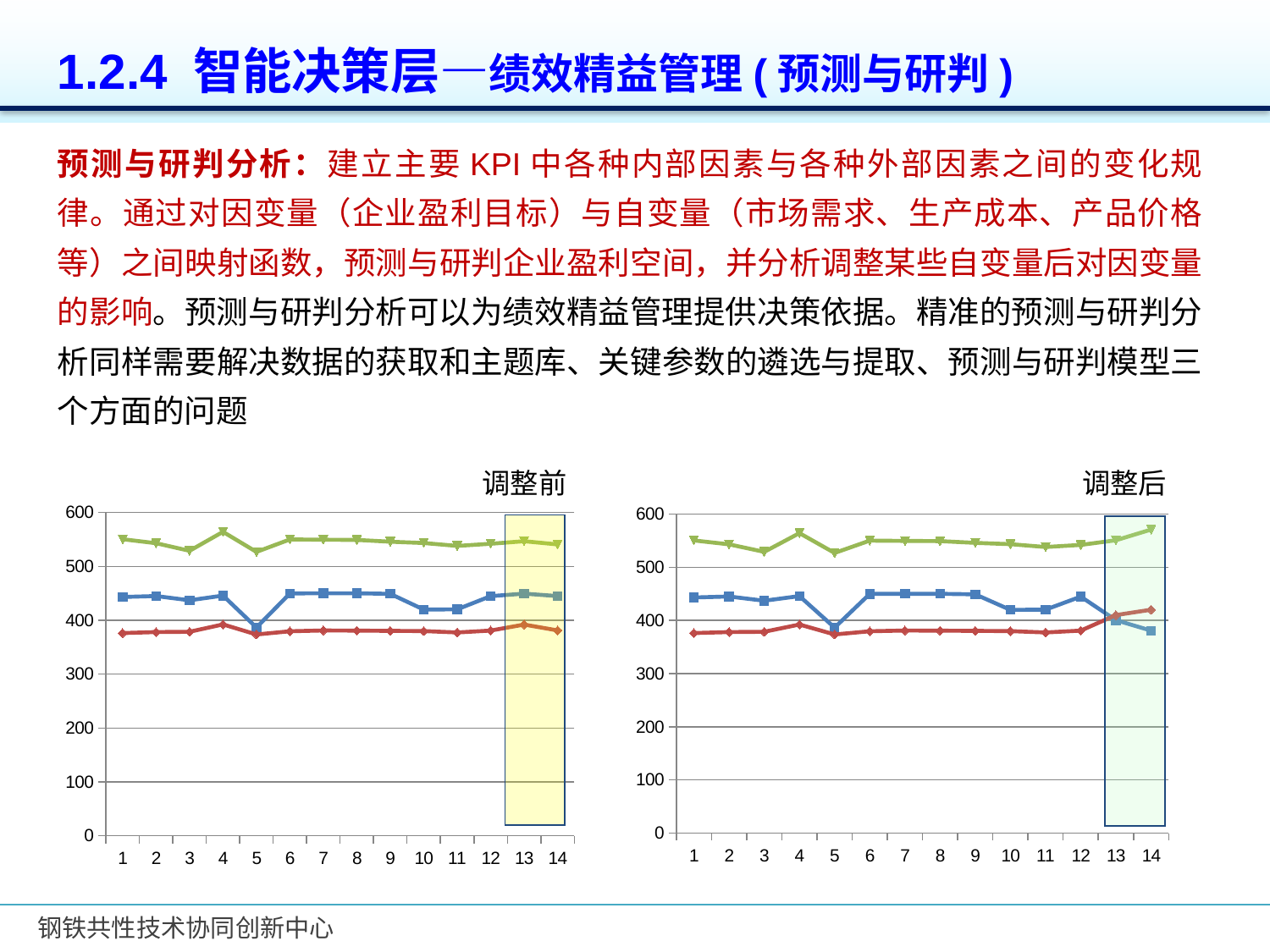

1.2.4 智能决策层—绩效精益管理(预测与研判)
预测与研判分析：建立主要KPI中各种内部因素与各种外部因素之间的变化规律。通过对因变量（企业盈利目标）与自变量（市场需求、生产成本、产品价格等）之间映射函数，预测与研判企业盈利空间，并分析调整某些自变量后对因变量的影响。预测与研判分析可以为绩效精益管理提供决策依据。精准的预测与研判分析同样需要解决数据的获取和主题库、关键参数的遴选与提取、预测与研判模型三个方面的问题
调整前
调整后

### Chart

| Category |  |  |  |
|---|---|---|---|

### Chart

| Category |  |  |  |
|---|---|---|---|